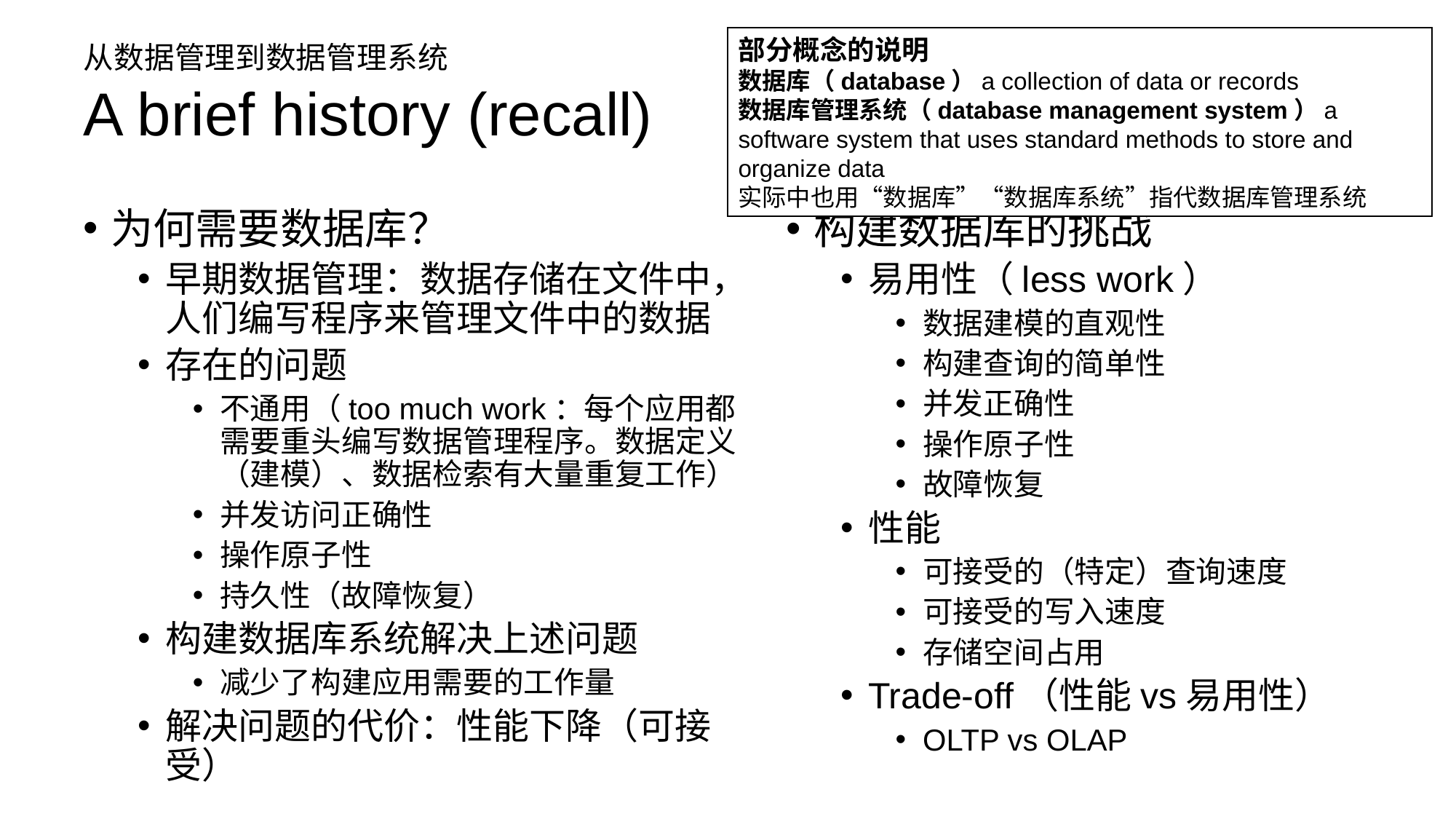

# 从数据管理到数据管理系统 A brief history (recall)
部分概念的说明
数据库（database）a collection of data or records
数据库管理系统（database management system）a software system that uses standard methods to store and organize data
实际中也用“数据库”“数据库系统”指代数据库管理系统
为何需要数据库？
早期数据管理：数据存储在文件中，人们编写程序来管理文件中的数据
存在的问题
不通用（too much work：每个应用都需要重头编写数据管理程序。数据定义（建模）、数据检索有大量重复工作）
并发访问正确性
操作原子性
持久性（故障恢复）
构建数据库系统解决上述问题
减少了构建应用需要的工作量
解决问题的代价：性能下降（可接受）
构建数据库的挑战
易用性（less work）
数据建模的直观性
构建查询的简单性
并发正确性
操作原子性
故障恢复
性能
可接受的（特定）查询速度
可接受的写入速度
存储空间占用
Trade-off（性能vs易用性）
OLTP vs OLAP